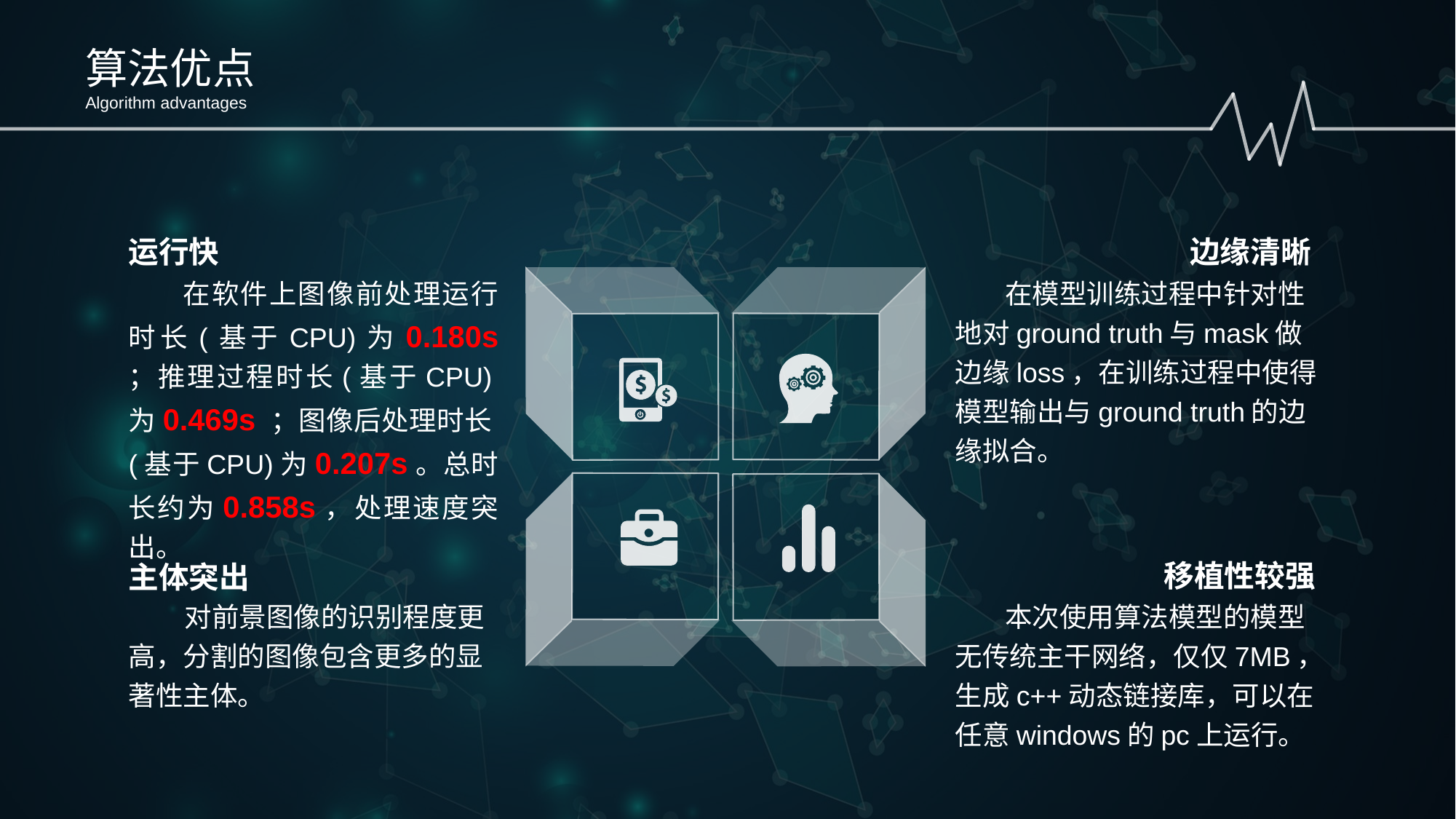

算法优点
Algorithm advantages
运行快
      在软件上图像前处理运行时长(基于CPU)为0.180s ；推理过程时长(基于CPU)为0.469s ；图像后处理时长(基于CPU)为0.207s。总时长约为0.858s，处理速度突出。
边缘清晰
       在模型训练过程中针对性地对ground truth与mask做边缘loss，在训练过程中使得模型输出与ground truth的边缘拟合。

移植性较强
       本次使用算法模型的模型无传统主干网络，仅仅7MB，生成c++动态链接库，可以在任意windows的pc上运行。
主体突出
        对前景图像的识别程度更高，分割的图像包含更多的显著性主体。